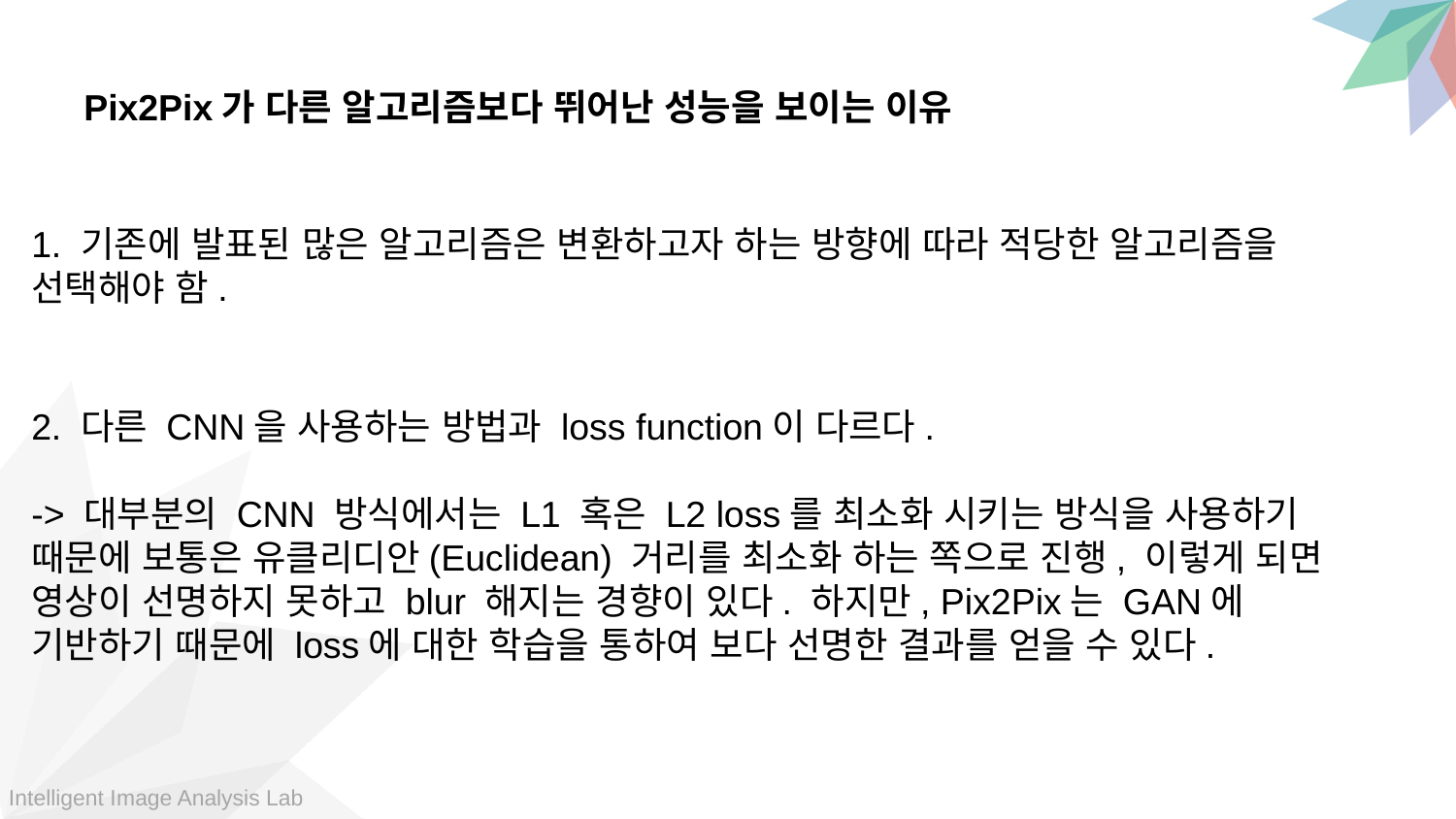

Pix2Pix가 다른 알고리즘보다 뛰어난 성능을 보이는 이유
1. 기존에 발표된 많은 알고리즘은 변환하고자 하는 방향에 따라 적당한 알고리즘을 선택해야 함.
2. 다른 CNN을 사용하는 방법과 loss function이 다르다.

-> 대부분의 CNN 방식에서는 L1 혹은 L2 loss를 최소화 시키는 방식을 사용하기 때문에 보통은 유클리디안(Euclidean) 거리를 최소화 하는 쪽으로 진행, 이렇게 되면 영상이 선명하지 못하고 blur 해지는 경향이 있다. 하지만, Pix2Pix는 GAN에 기반하기 때문에 loss에 대한 학습을 통하여 보다 선명한 결과를 얻을 수 있다.